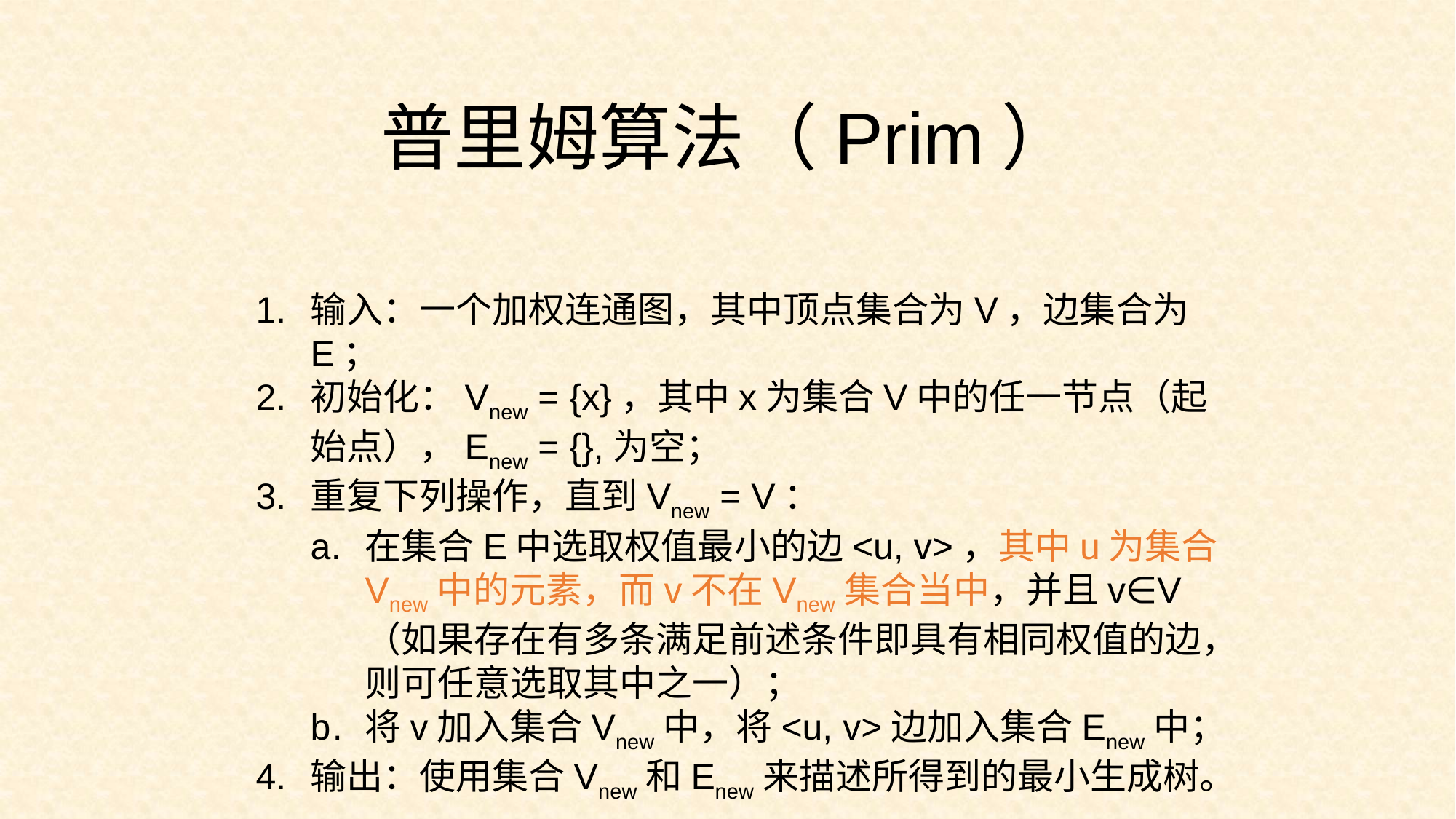

普里姆算法（Prim）
输入：一个加权连通图，其中顶点集合为V，边集合为E；
初始化：Vnew = {x}，其中x为集合V中的任一节点（起始点），Enew = {},为空；
重复下列操作，直到Vnew = V：
在集合E中选取权值最小的边<u, v>，其中u为集合Vnew中的元素，而v不在Vnew集合当中，并且v∈V（如果存在有多条满足前述条件即具有相同权值的边，则可任意选取其中之一）；
将v加入集合Vnew中，将<u, v>边加入集合Enew中；
输出：使用集合Vnew和Enew来描述所得到的最小生成树。